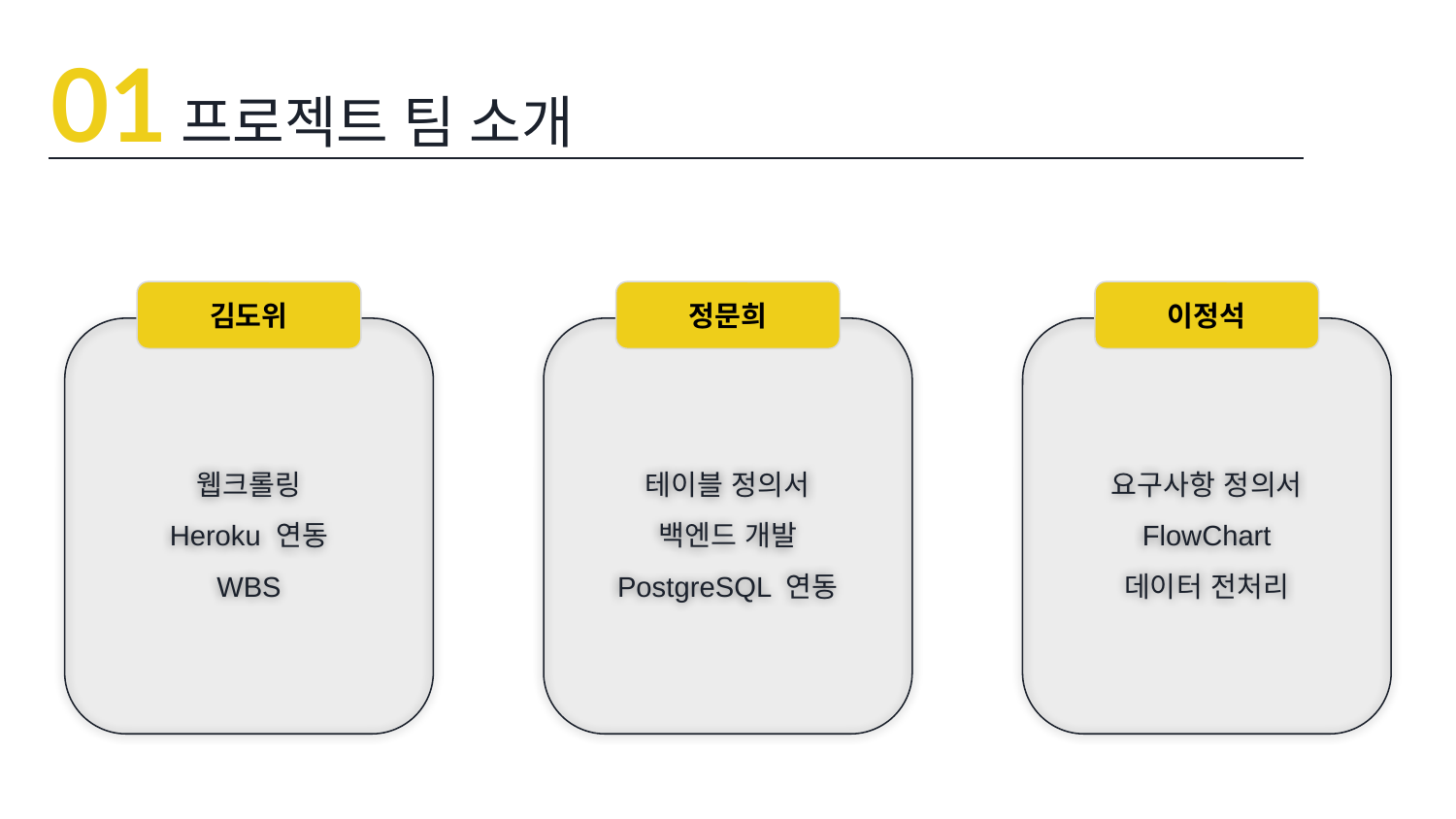

01
프로젝트 팀 소개
김도위
정문희
이정석
웹크롤링
Heroku 연동
WBS
테이블 정의서
백엔드 개발
PostgreSQL 연동
요구사항 정의서
FlowChart
데이터 전처리